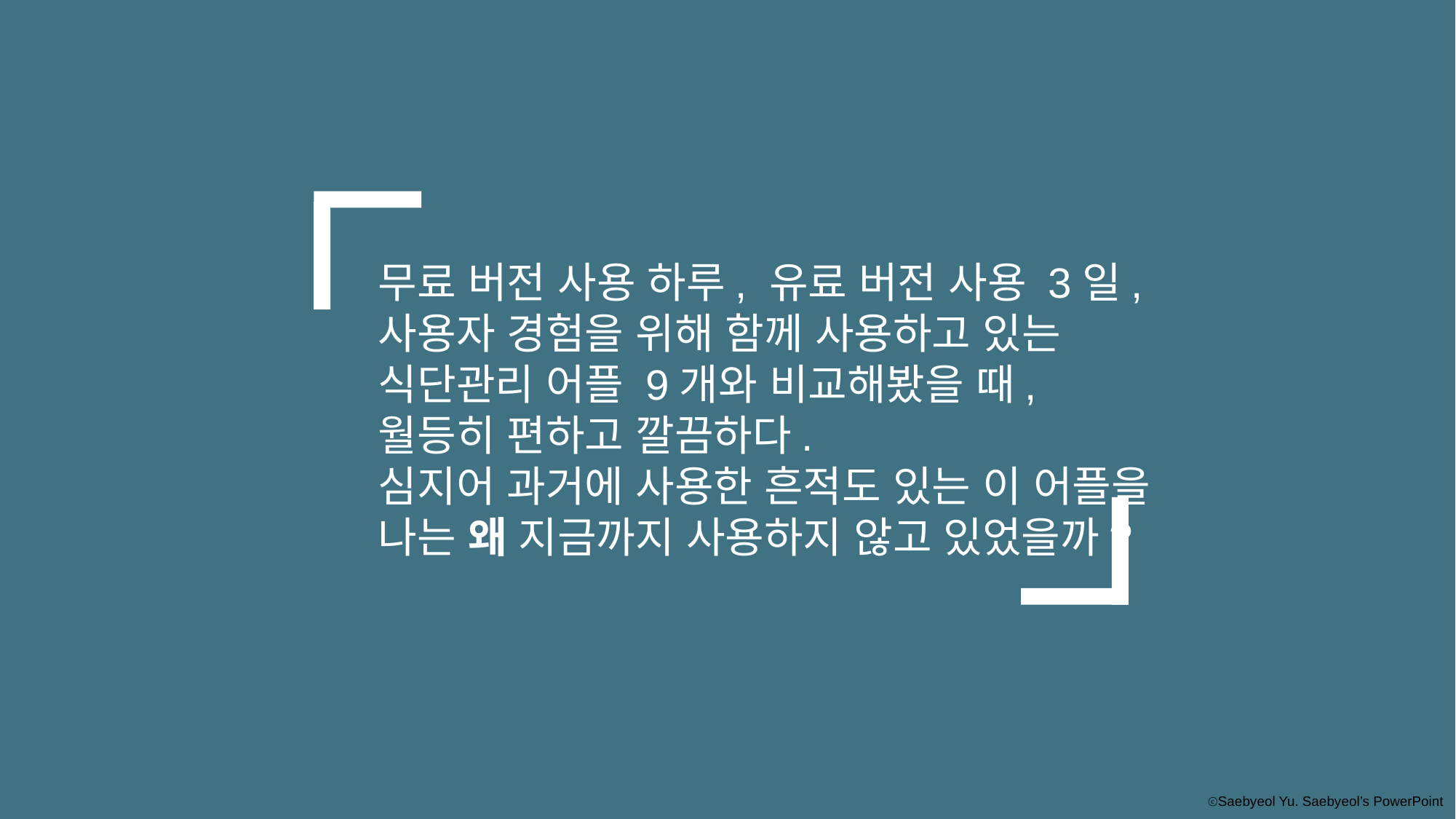

무료 버전 사용 하루, 유료 버전 사용 3일,
사용자 경험을 위해 함께 사용하고 있는
식단관리 어플 9개와 비교해봤을 때,
월등히 편하고 깔끔하다.
심지어 과거에 사용한 흔적도 있는 이 어플을
나는 왜 지금까지 사용하지 않고 있었을까?